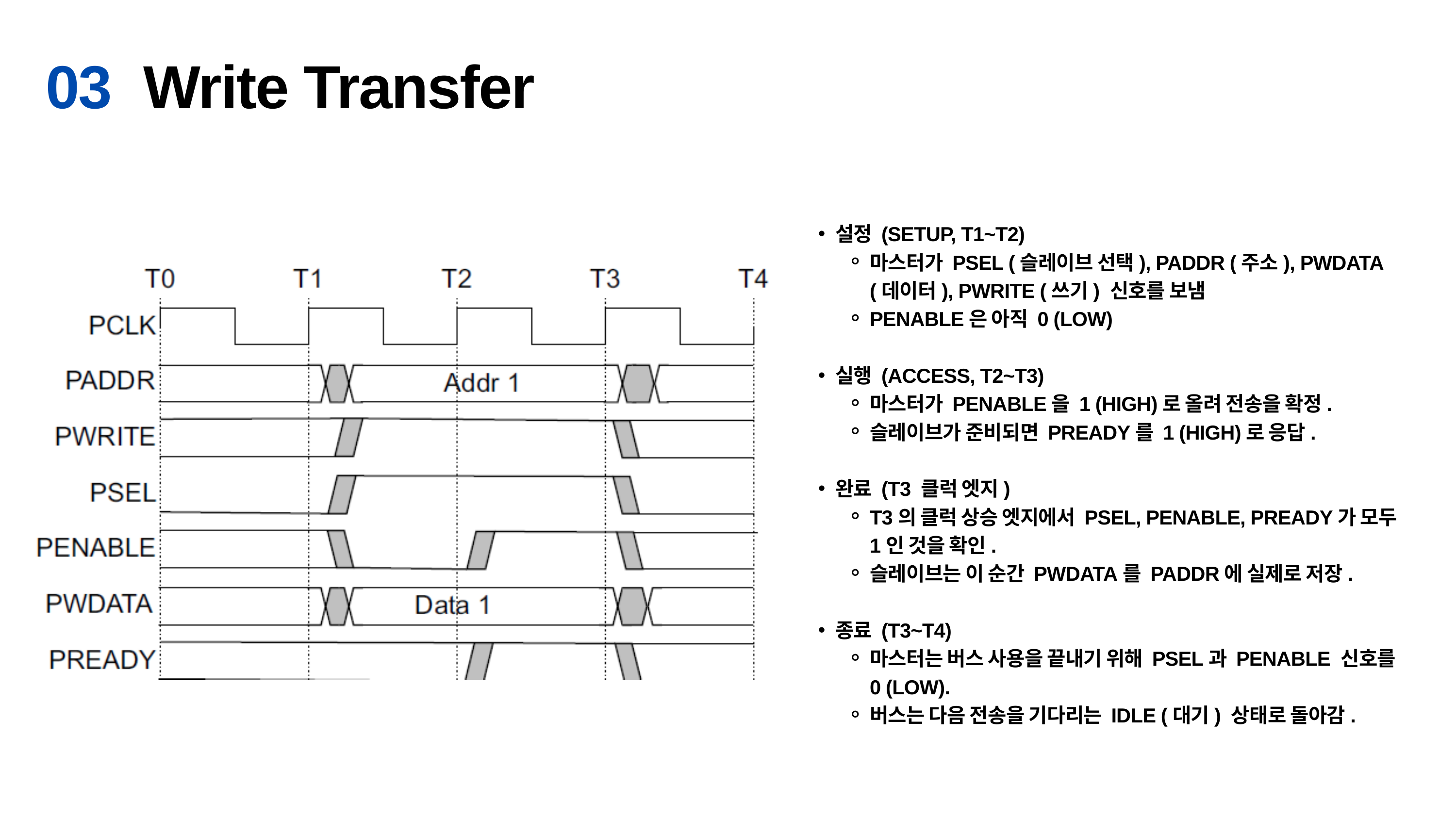

03  Write Transfer
설정 (SETUP, T1~T2)
마스터가 PSEL (슬레이브 선택), PADDR (주소), PWDATA (데이터), PWRITE (쓰기) 신호를 보냄
PENABLE은 아직 0 (LOW)

실행 (ACCESS, T2~T3)
마스터가 PENABLE을 1 (HIGH)로 올려 전송을 확정.
슬레이브가 준비되면 PREADY를 1 (HIGH)로 응답.

완료 (T3 클럭 엣지)
T3의 클럭 상승 엣지에서 PSEL, PENABLE, PREADY가 모두 1인 것을 확인.
슬레이브는 이 순간 PWDATA를 PADDR에 실제로 저장.

종료 (T3~T4)
마스터는 버스 사용을 끝내기 위해 PSEL과 PENABLE 신호를 0 (LOW).
버스는 다음 전송을 기다리는 IDLE (대기) 상태로 돌아감.